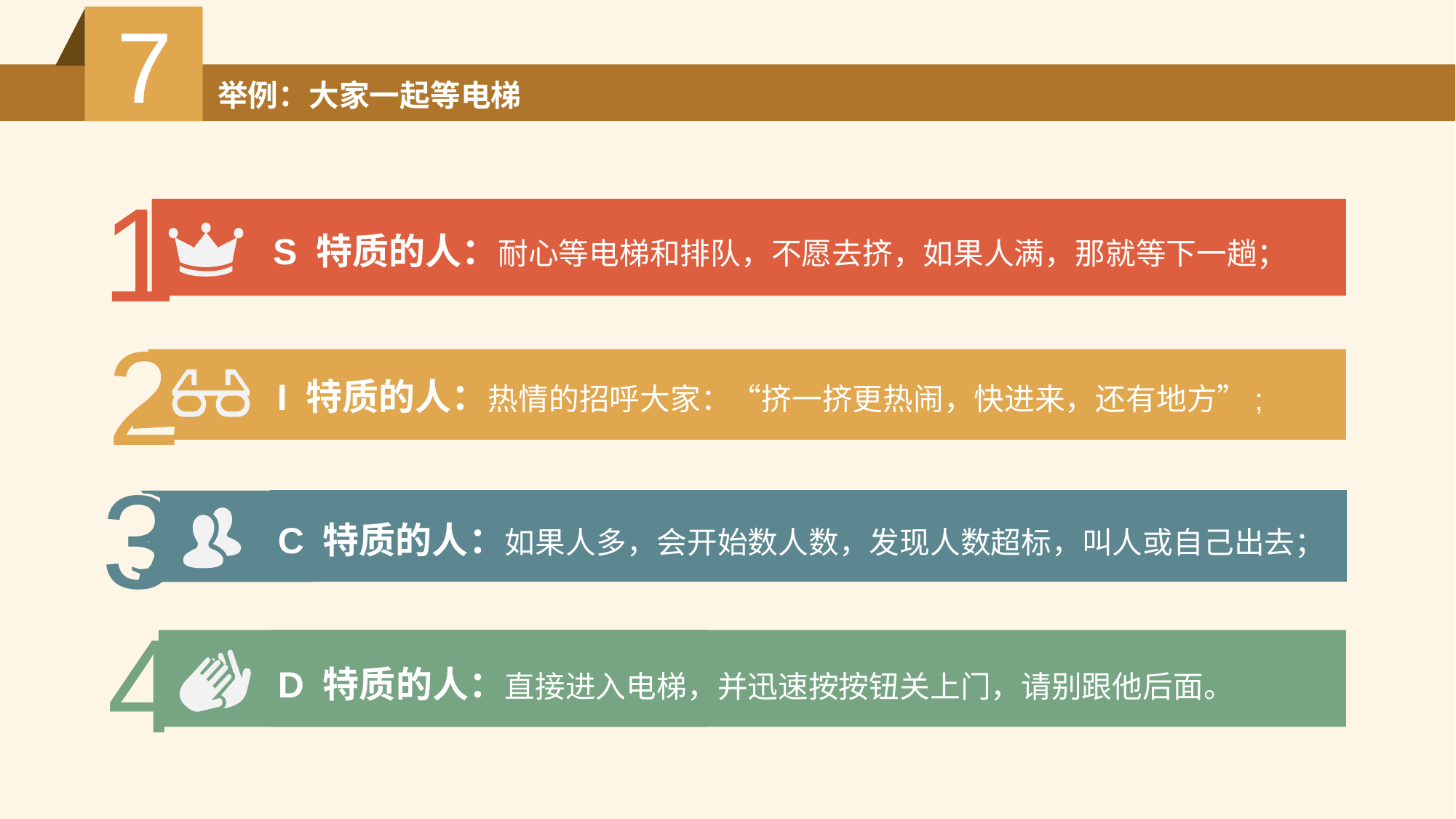

7

举例：大家一起等电梯
1

S 特质的人：耐心等电梯和排队，不愿去挤，如果人满，那就等下一趟；
2

I 特质的人：热情的招呼大家：“挤一挤更热闹，快进来，还有地方”;

3

C 特质的人：如果人多，会开始数人数，发现人数超标，叫人或自己出去；
4

D 特质的人：直接进入电梯，并迅速按按钮关上门，请别跟他后面。